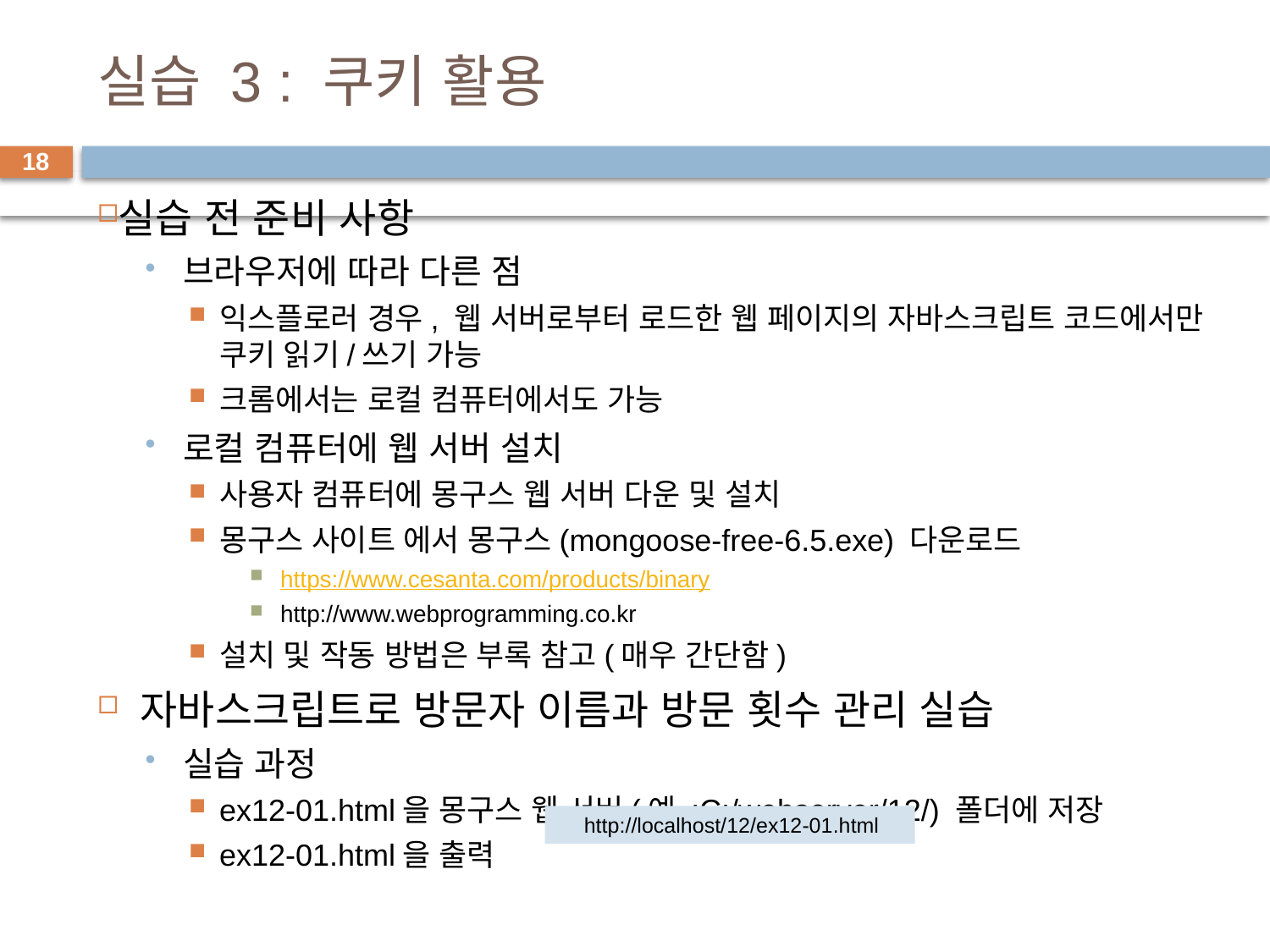

# 실습 3 : 쿠키 활용
18
실습 전 준비 사항
브라우저에 따라 다른 점
익스플로러 경우, 웹 서버로부터 로드한 웹 페이지의 자바스크립트 코드에서만 쿠키 읽기/쓰기 가능
크롬에서는 로컬 컴퓨터에서도 가능
로컬 컴퓨터에 웹 서버 설치
사용자 컴퓨터에 몽구스 웹 서버 다운 및 설치
몽구스 사이트 에서 몽구스(mongoose-free-6.5.exe) 다운로드
https://www.cesanta.com/products/binary
http://www.webprogramming.co.kr
설치 및 작동 방법은 부록 참고(매우 간단함)
자바스크립트로 방문자 이름과 방문 횟수 관리 실습
실습 과정
ex12-01.html을 몽구스 웹 서버(예 :C:/webserver/12/) 폴더에 저장
ex12-01.html을 출력

http://localhost/12/ex12-01.html